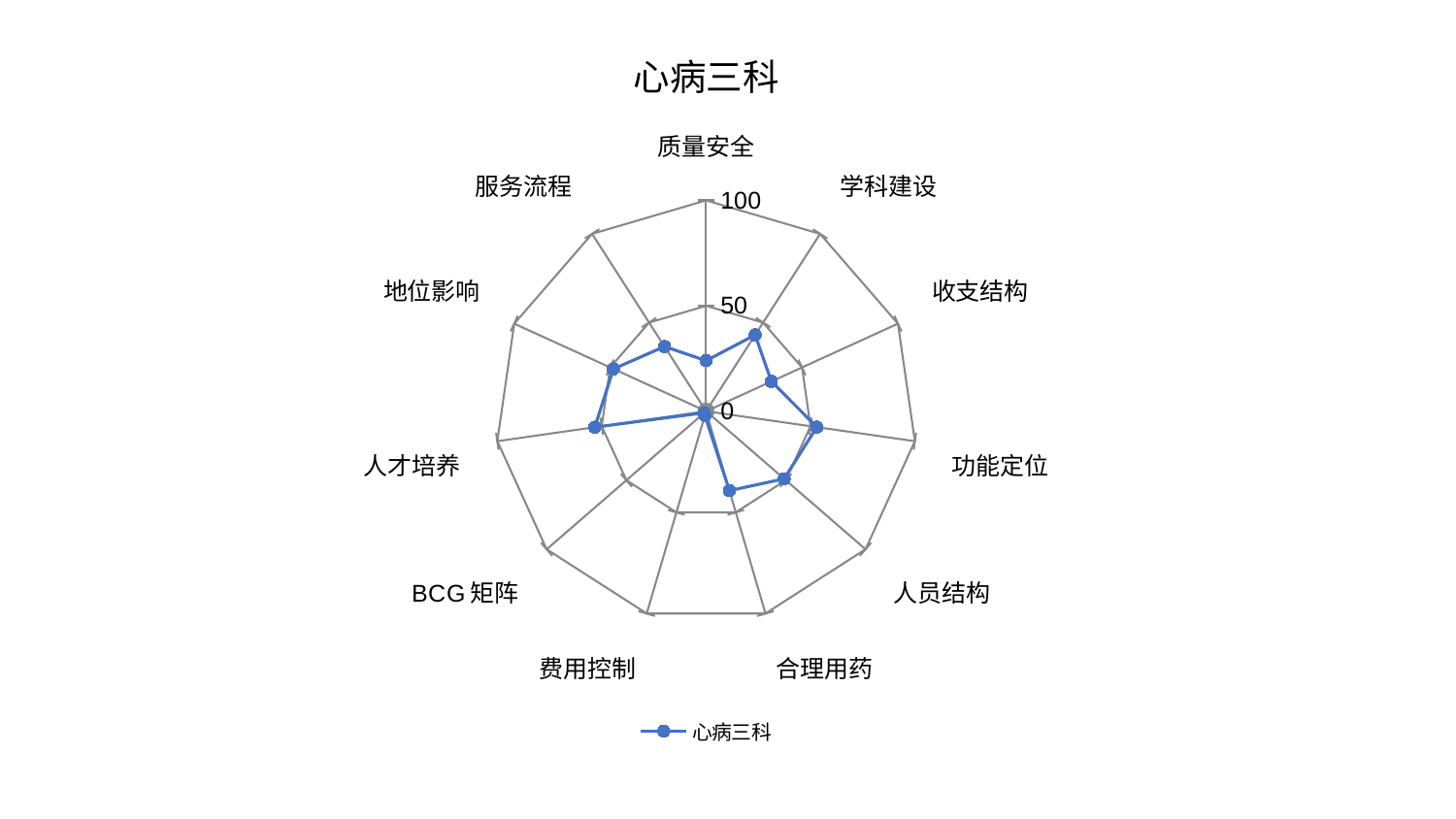

### Chart: 心病三科

| Category | 心病三科 |
|---|---|
| 质量安全 | 23.993323638469395 |
| 学科建设 | 43.01935063321249 |
| 收支结构 | 34.053986676923735 |
| 功能定位 | 53.063547047839684 |
| 人员结构 | 48.958401602054785 |
| 合理用药 | 39.27518511563009 |
| 费用控制 | 2.106877583442351 |
| BCG矩阵 | 1.1382710727911263 |
| 人才培养 | 53.33455201962335 |
| 地位影响 | 48.33386343721786 |
| 服务流程 | 36.476392891584844 |
164